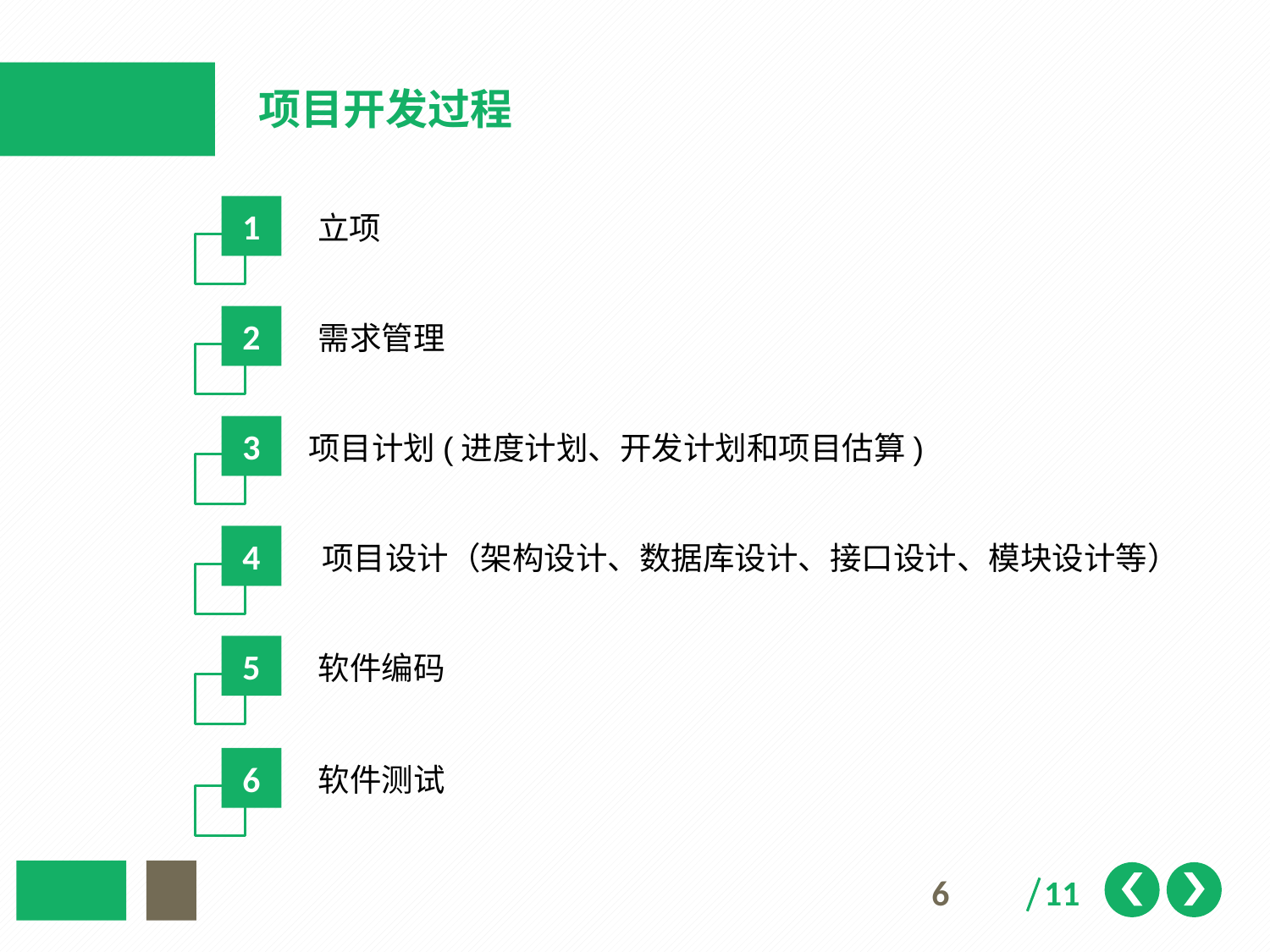

项目开发过程
1
立项

2
需求管理

3
项目计划(进度计划、开发计划和项目估算)

4
项目设计（架构设计、数据库设计、接口设计、模块设计等）

5
软件编码

6
软件测试